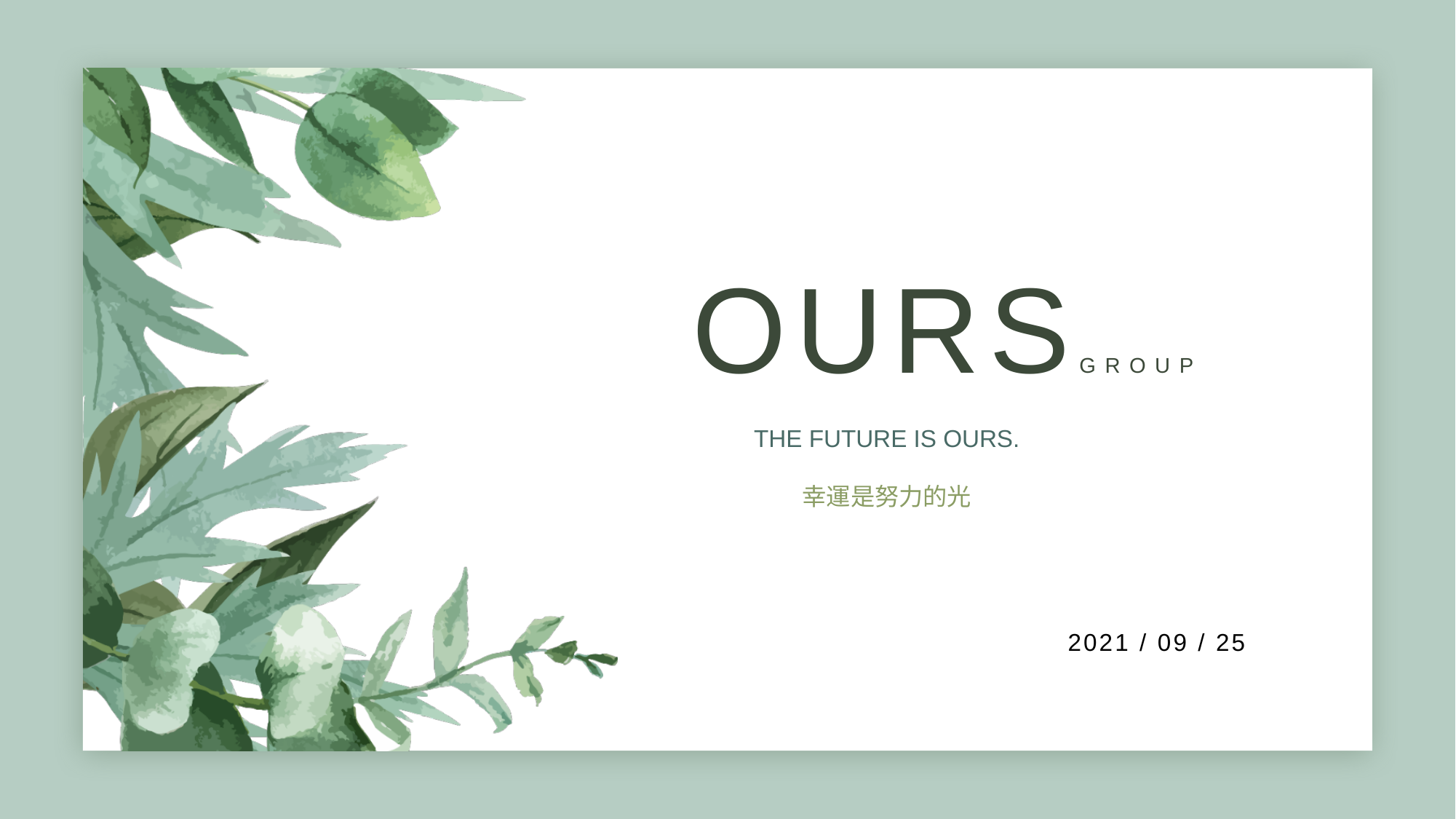

OURSGROUP
THE FUTURE IS OURS.
幸運是努力的光
2021 / 09 / 25